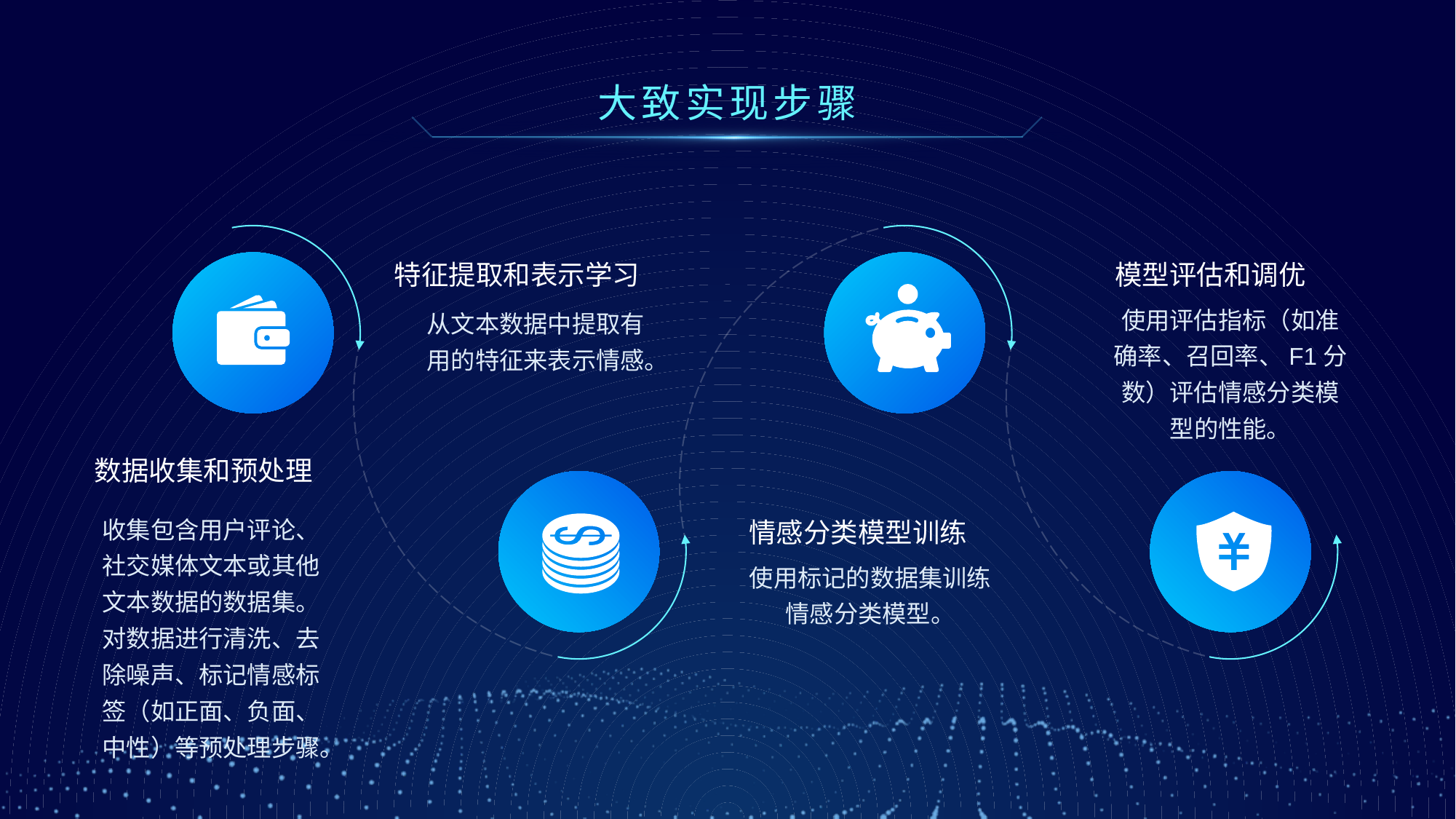

大致实现步骤

特征提取和表示学习
模型评估和调优

使用评估指标（如准确率、召回率、F1分数）评估情感分类模型的性能。

从文本数据中提取有用的特征来表示情感。
数据收集和预处理
收集包含用户评论、社交媒体文本或其他文本数据的数据集。对数据进行清洗、去除噪声、标记情感标签（如正面、负面、中性）等预处理步骤。
情感分类模型训练

使用标记的数据集训练情感分类模型。